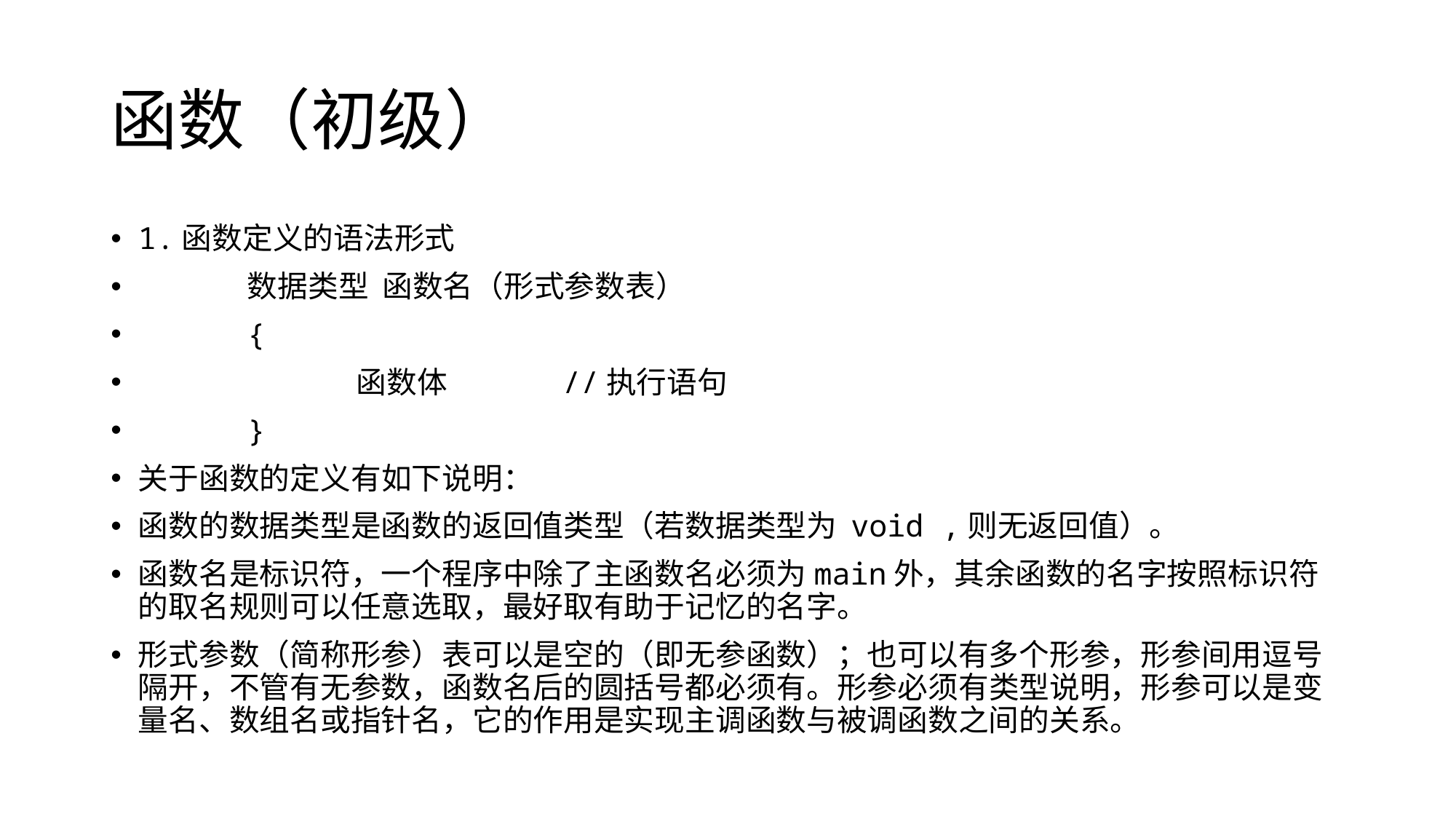

# 函数（初级）
1.函数定义的语法形式
	数据类型  函数名（形式参数表）
	{
		函数体                //执行语句
	}
关于函数的定义有如下说明：
函数的数据类型是函数的返回值类型（若数据类型为 void ,则无返回值）。
函数名是标识符，一个程序中除了主函数名必须为main外，其余函数的名字按照标识符的取名规则可以任意选取，最好取有助于记忆的名字。
形式参数（简称形参）表可以是空的（即无参函数）；也可以有多个形参，形参间用逗号隔开，不管有无参数，函数名后的圆括号都必须有。形参必须有类型说明，形参可以是变量名、数组名或指针名，它的作用是实现主调函数与被调函数之间的关系。